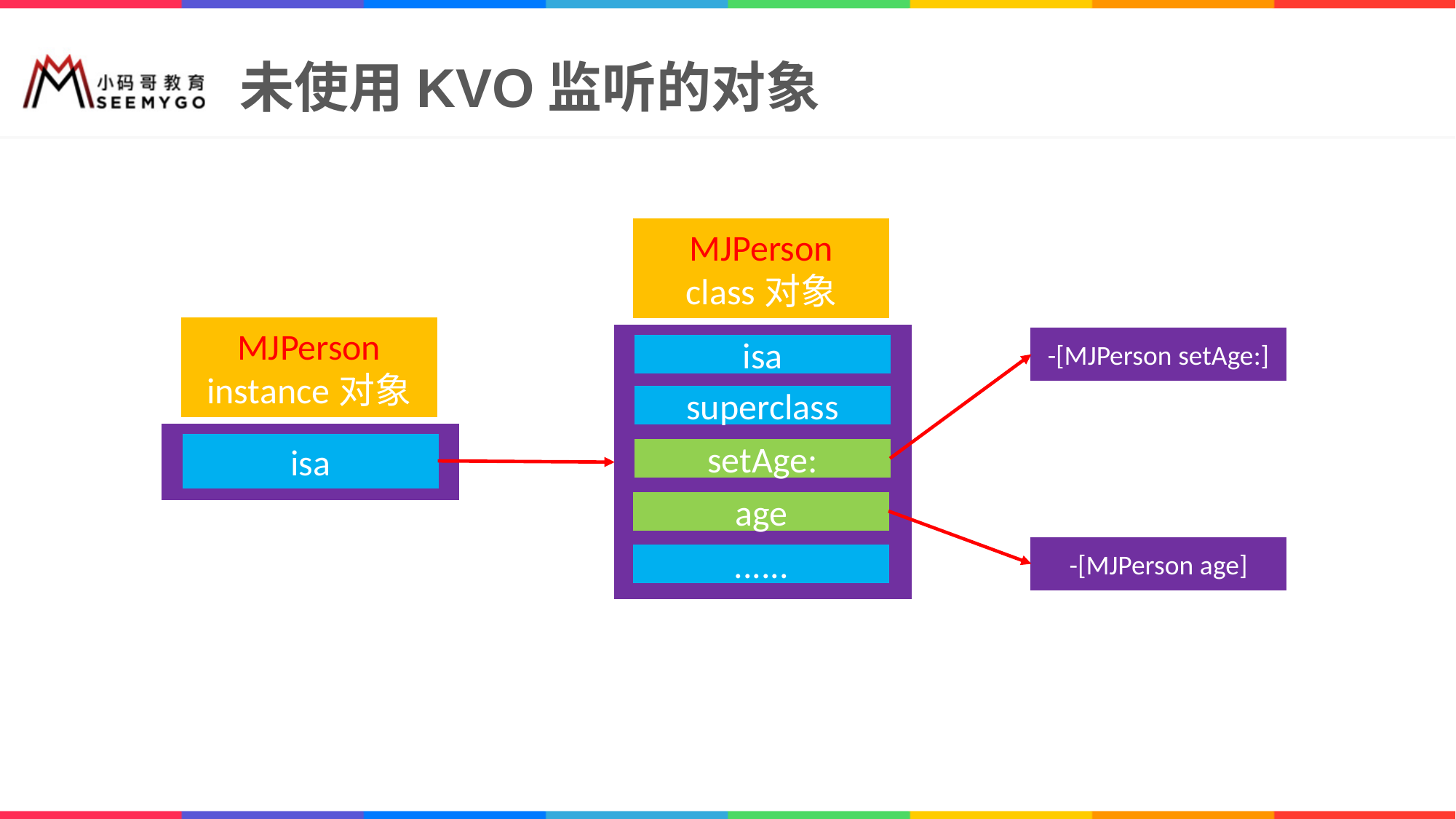

# 未使用KVO监听的对象
MJPerson
class对象
MJPerson
instance对象

isa

-[MJPerson setAge:]
isa
superclass
setAge:
age
-[MJPerson age]
......